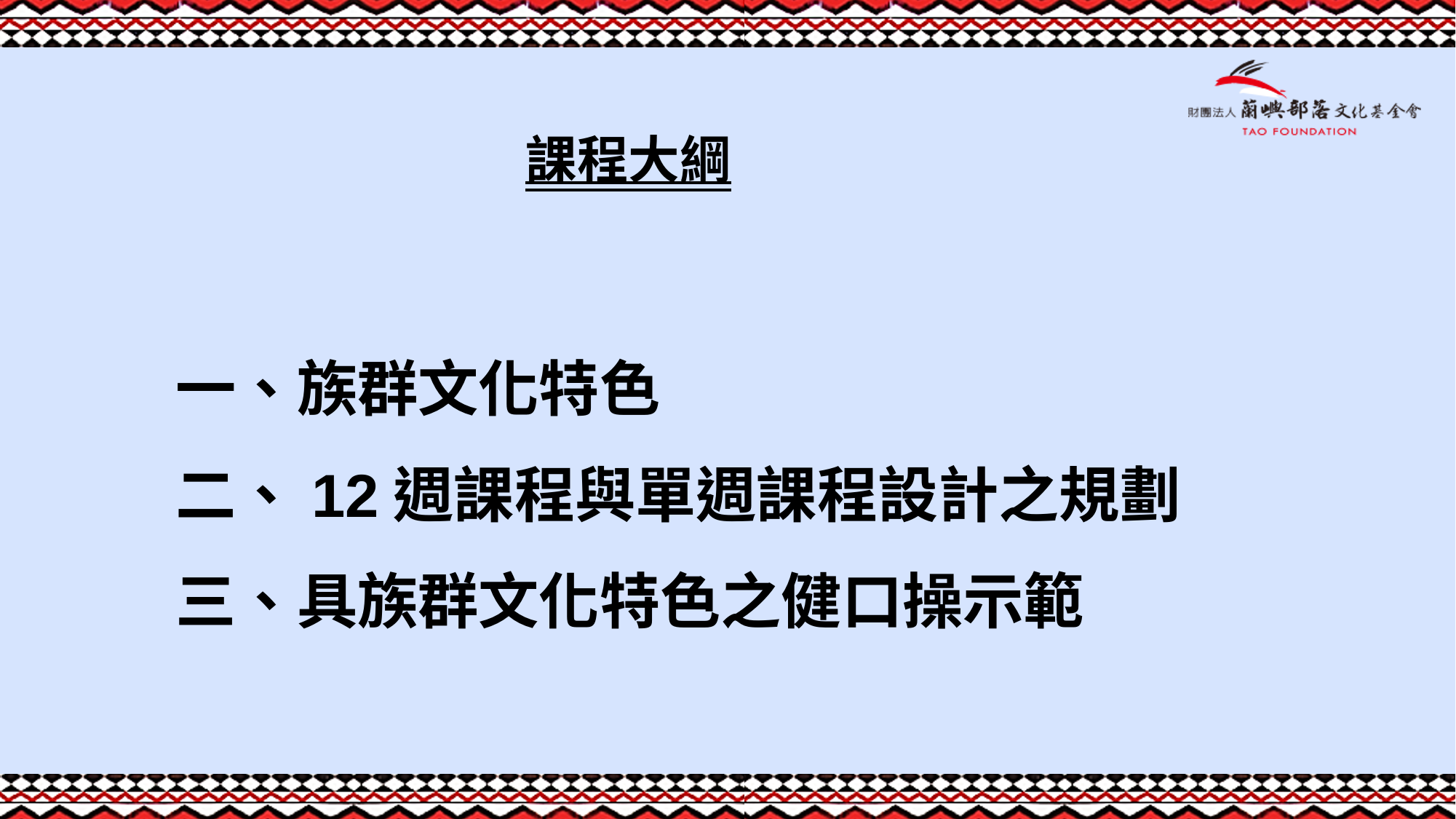

# 課程大綱

一、族群文化特色
二、12週課程與單週課程設計之規劃
三、具族群文化特色之健口操示範